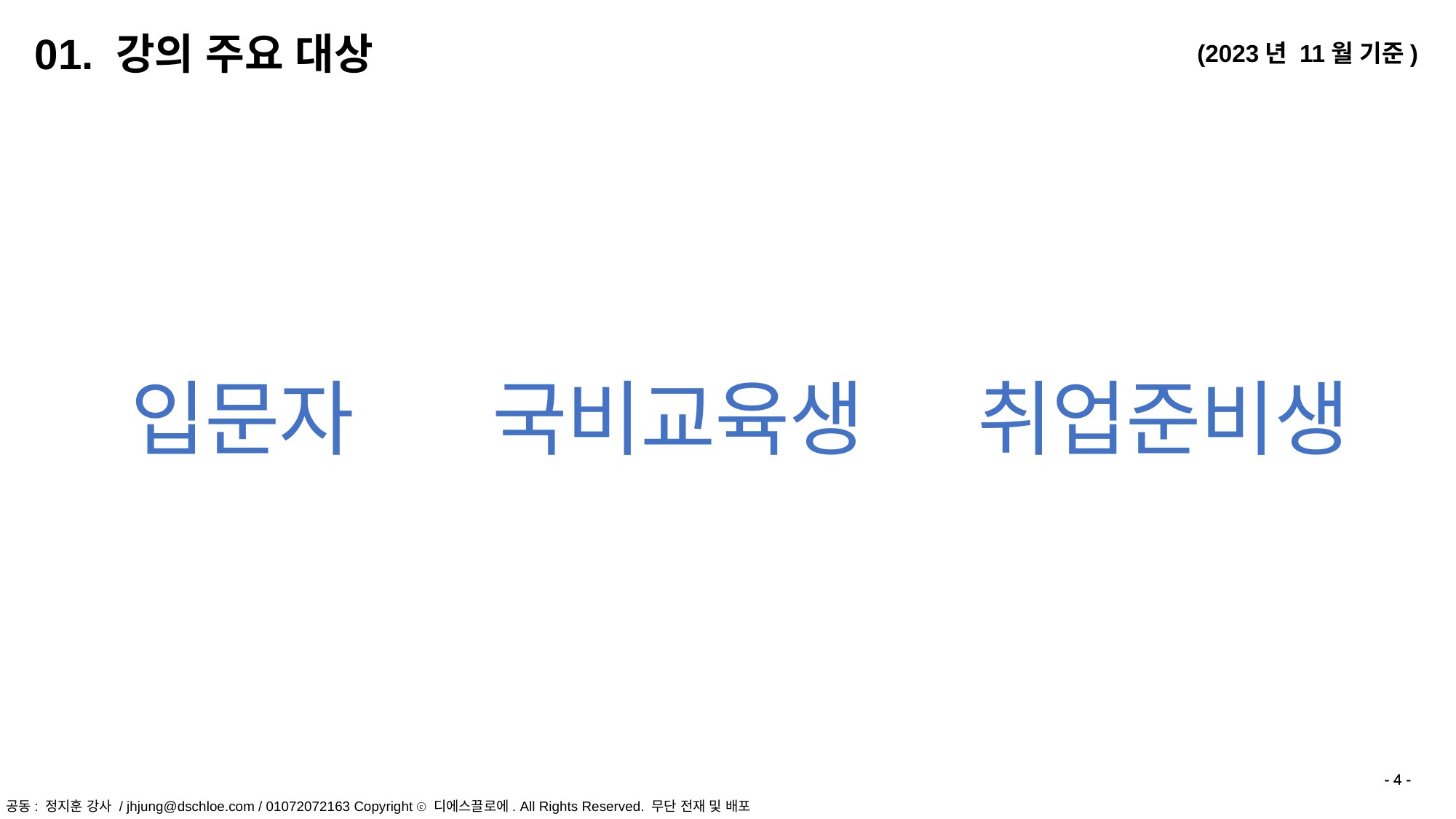

01. 강의 주요 대상
입문자
국비교육생
취업준비생
- 4 -